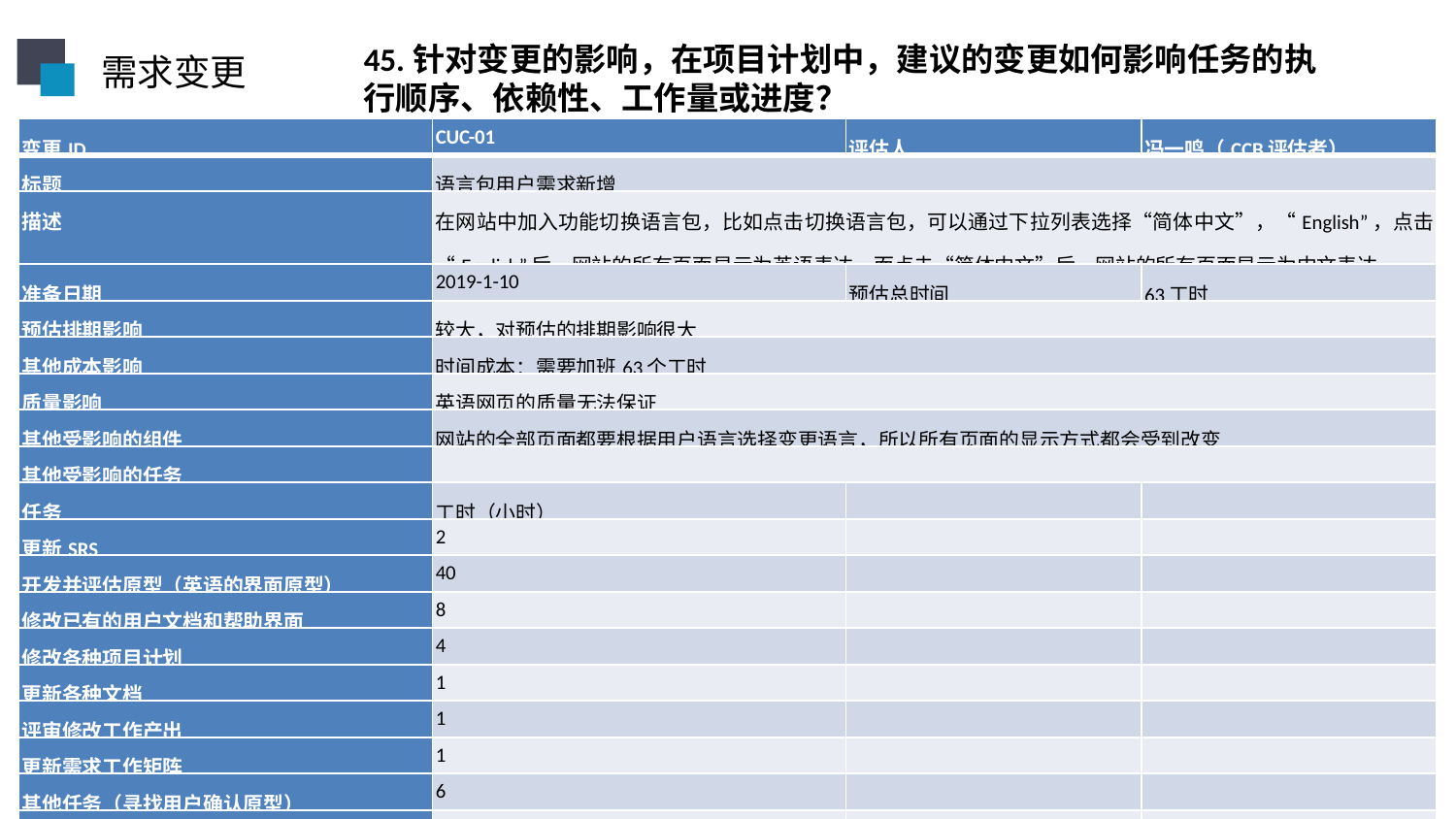

45.针对变更的影响，在项目计划中，建议的变更如何影响任务的执行顺序、依赖性、工作量或进度？

需求变更
| 变更ID | CUC-01 | 评估人 | 冯一鸣（CCB评估者） |
| --- | --- | --- | --- |
| 标题 | 语言包用户需求新增 |  |  |
| 描述 | 在网站中加入功能切换语言包，比如点击切换语言包，可以通过下拉列表选择“简体中文”，“English”，点击“English”后，网站的所有页面显示为英语表达。而点击“简体中文”后，网站的所有页面显示为中文表达。 |  |  |
| 准备日期 | 2019-1-10 | 预估总时间 | 63工时 |
| 预估排期影响 | 较大，对预估的排期影响很大 |  |  |
| 其他成本影响 | 时间成本：需要加班63个工时 |  |  |
| 质量影响 | 英语网页的质量无法保证 |  |  |
| 其他受影响的组件 | 网站的全部页面都要根据用户语言选择变更语言，所以所有页面的显示方式都会受到改变 |  |  |
| 其他受影响的任务 |  |  |  |
| 任务 | 工时（小时） |  |  |
| 更新SRS | 2 |  |  |
| 开发并评估原型（英语的界面原型） | 40 |  |  |
| 修改已有的用户文档和帮助界面 | 8 |  |  |
| 修改各种项目计划 | 4 |  |  |
| 更新各种文档 | 1 |  |  |
| 评审修改工作产出 | 1 |  |  |
| 更新需求工作矩阵 | 1 |  |  |
| 其他任务（寻找用户确认原型） | 6 |  |  |
| 总计 | 63 |  |  |
| 生命周期成本问题 | 成本影响为4368.42元（69.34元/工时）。 |  |  |